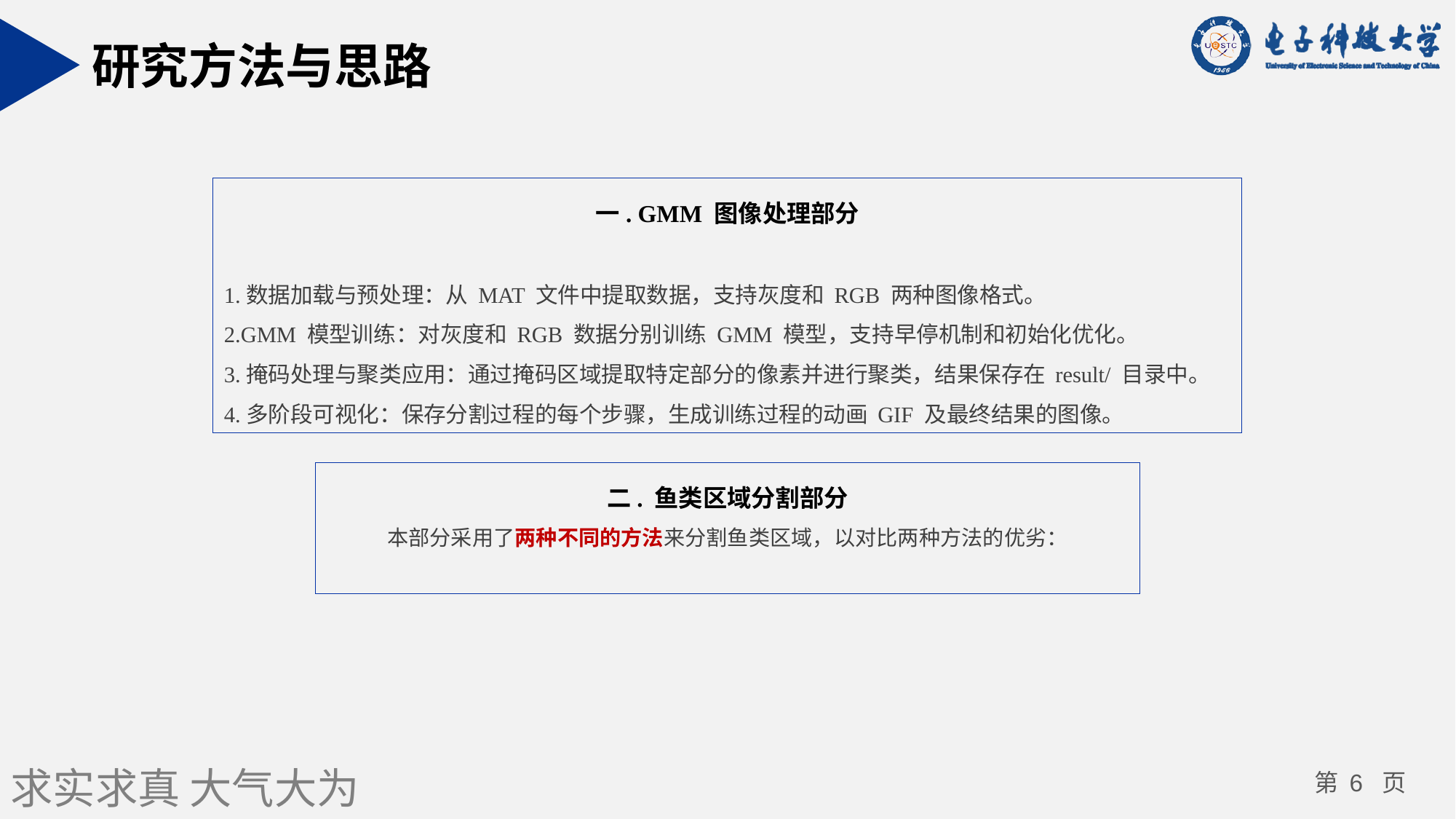

研究方法与思路
一. GMM 图像处理部分

1.数据加载与预处理：从 MAT 文件中提取数据，支持灰度和 RGB 两种图像格式。
2.GMM 模型训练：对灰度和 RGB 数据分别训练 GMM 模型，支持早停机制和初始化优化。
3.掩码处理与聚类应用：通过掩码区域提取特定部分的像素并进行聚类，结果保存在 result/ 目录中。
4.多阶段可视化：保存分割过程的每个步骤，生成训练过程的动画 GIF 及最终结果的图像。
二. 鱼类区域分割部分
本部分采用了两种不同的方法来分割鱼类区域，以对比两种方法的优劣：